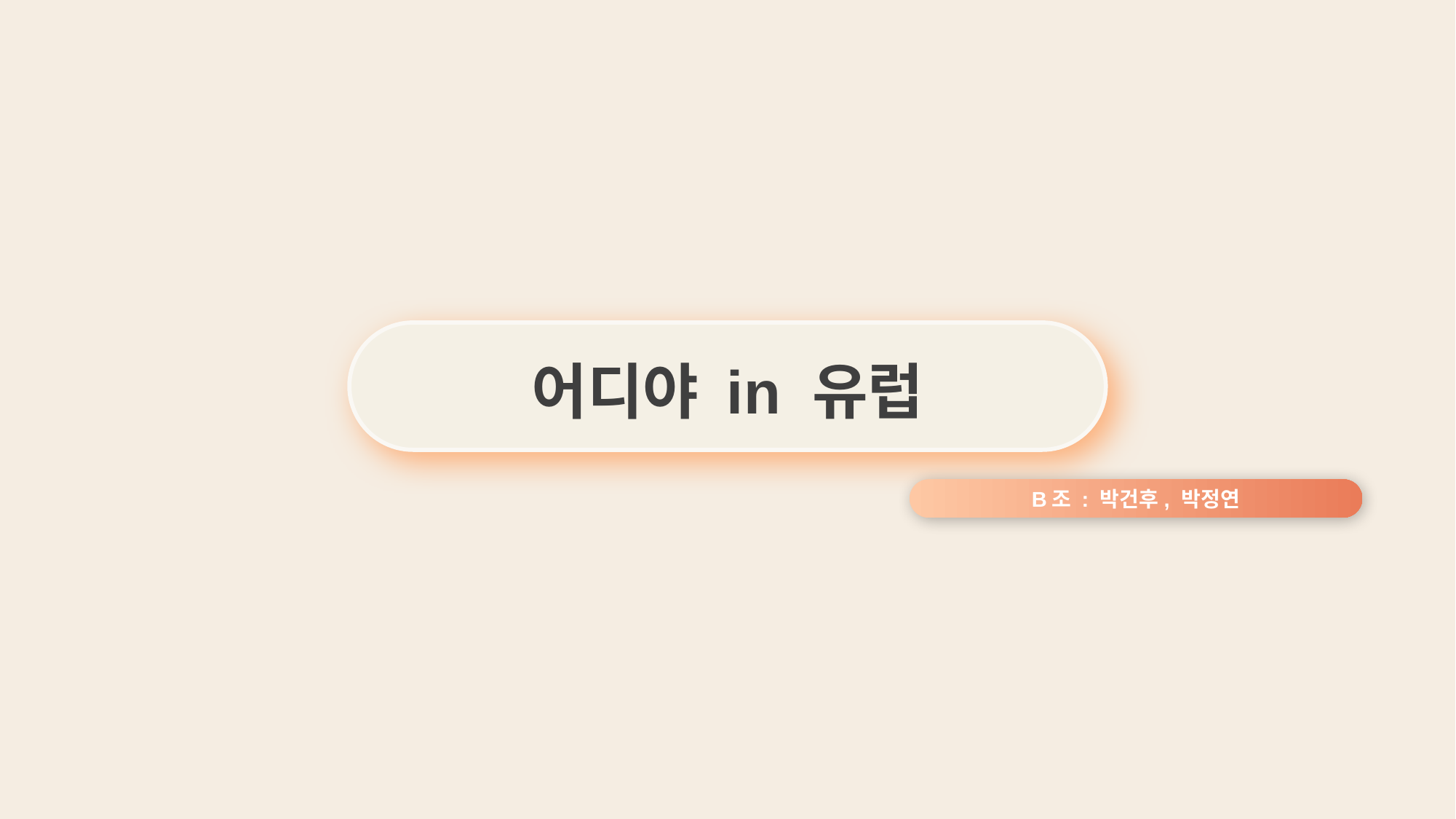

어디야 in 유럽
B조 : 박건후, 박정연